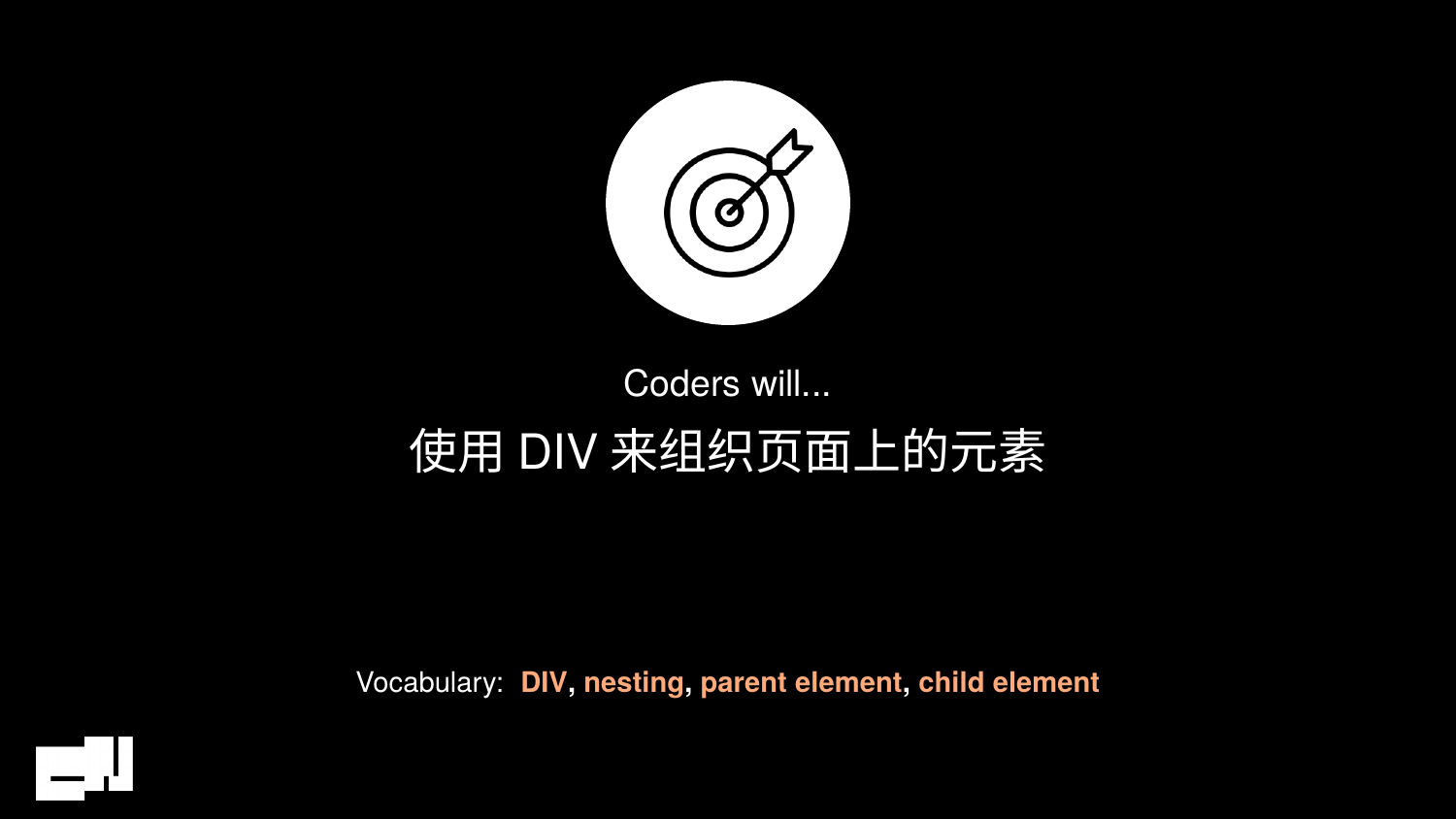

# 使用DIV来组织页面上的元素
Vocabulary:  DIV, nesting, parent element, child element